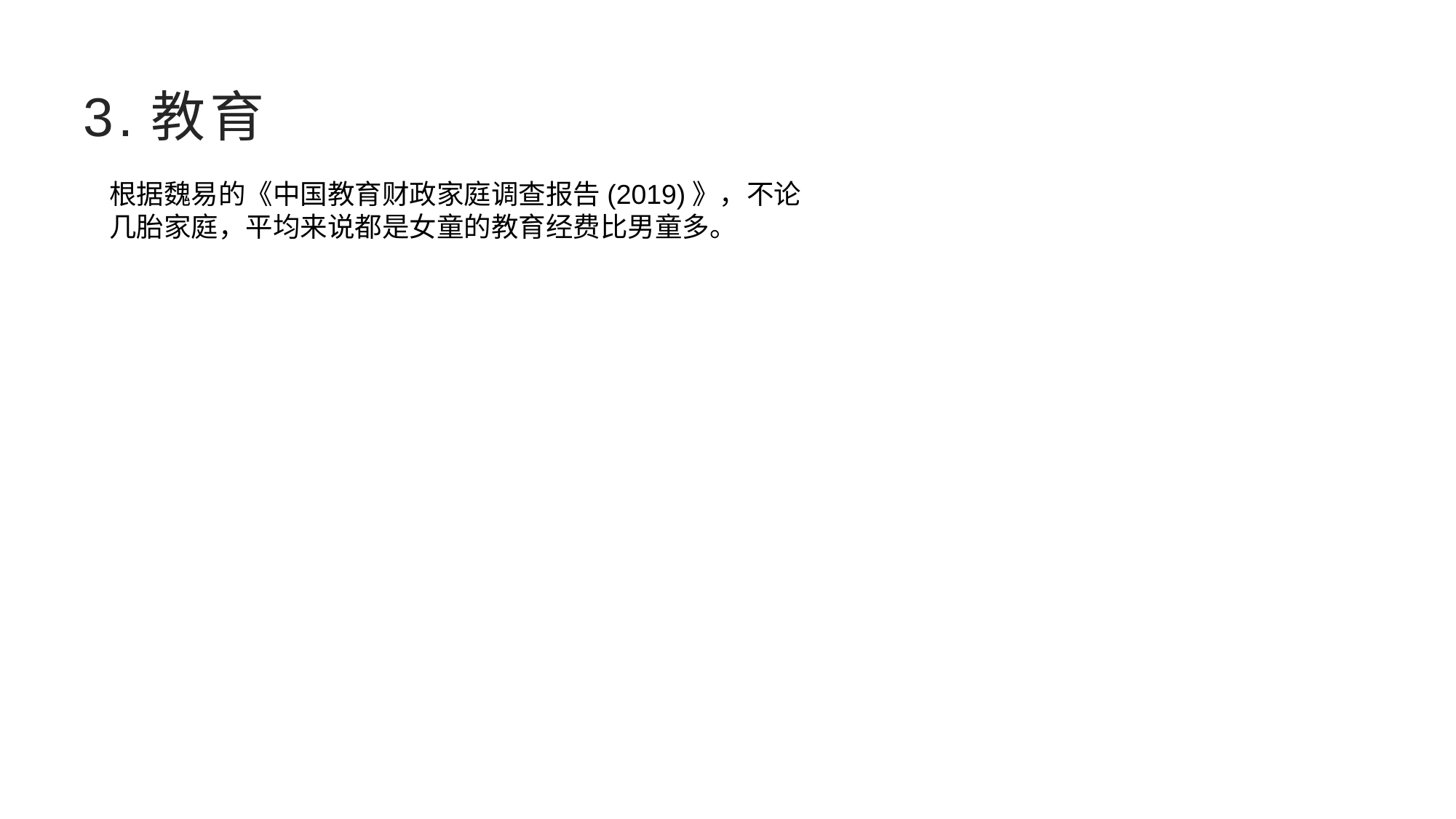

# 3.教育
根据魏易的《中国教育财政家庭调查报告(2019)》，不论几胎家庭，平均来说都是女童的教育经费比男童多。